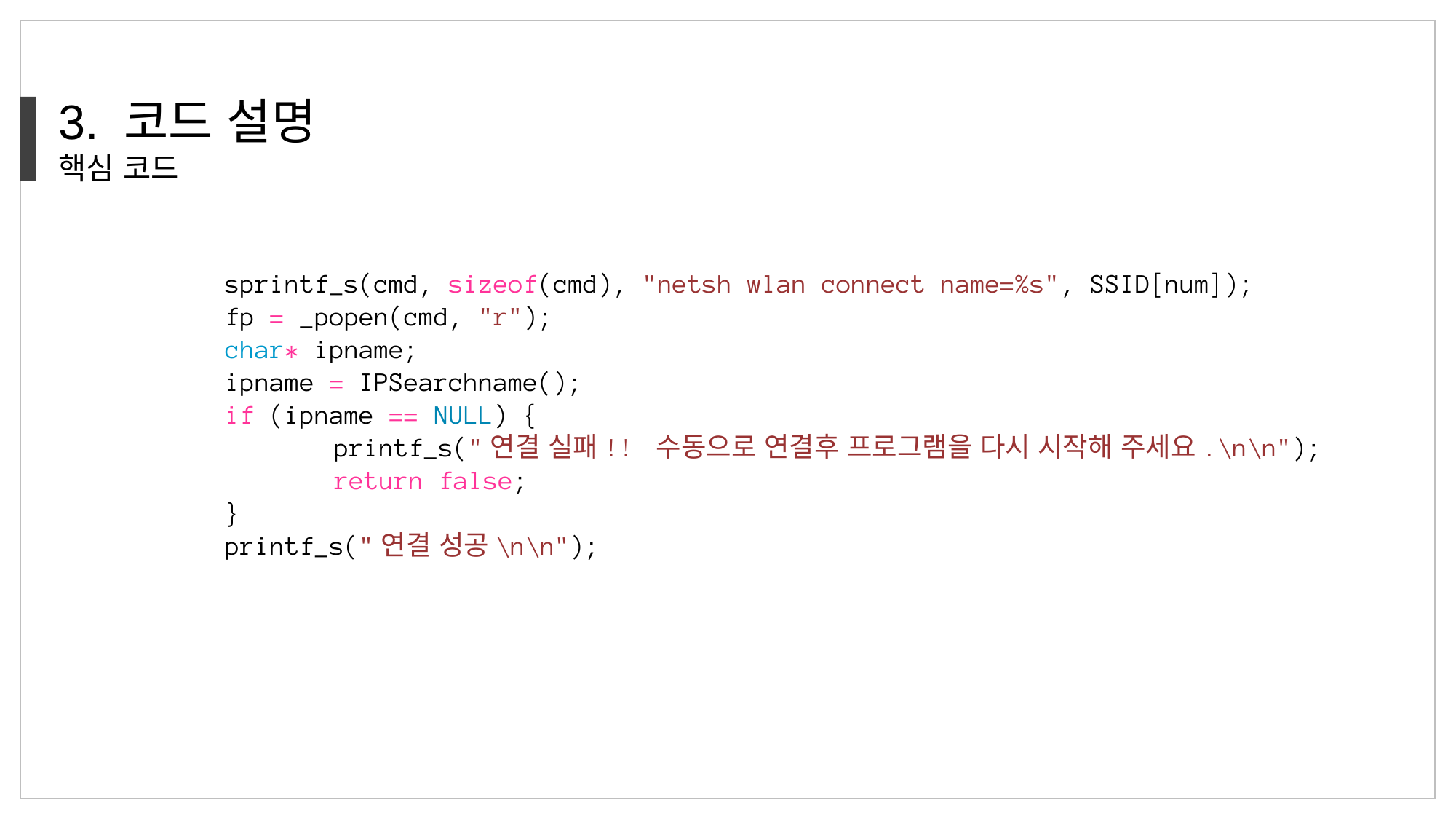

3. 코드 설명
핵심 코드

sprintf_s(cmd, sizeof(cmd), "netsh wlan connect name=%s", SSID[num]);
fp = _popen(cmd, "r");
char* ipname;
ipname = IPSearchname();
if (ipname == NULL) {
	printf_s("연결 실패!! 수동으로 연결후 프로그램을 다시 시작해 주세요.\n\n");
	return false;
}
printf_s("연결 성공\n\n");